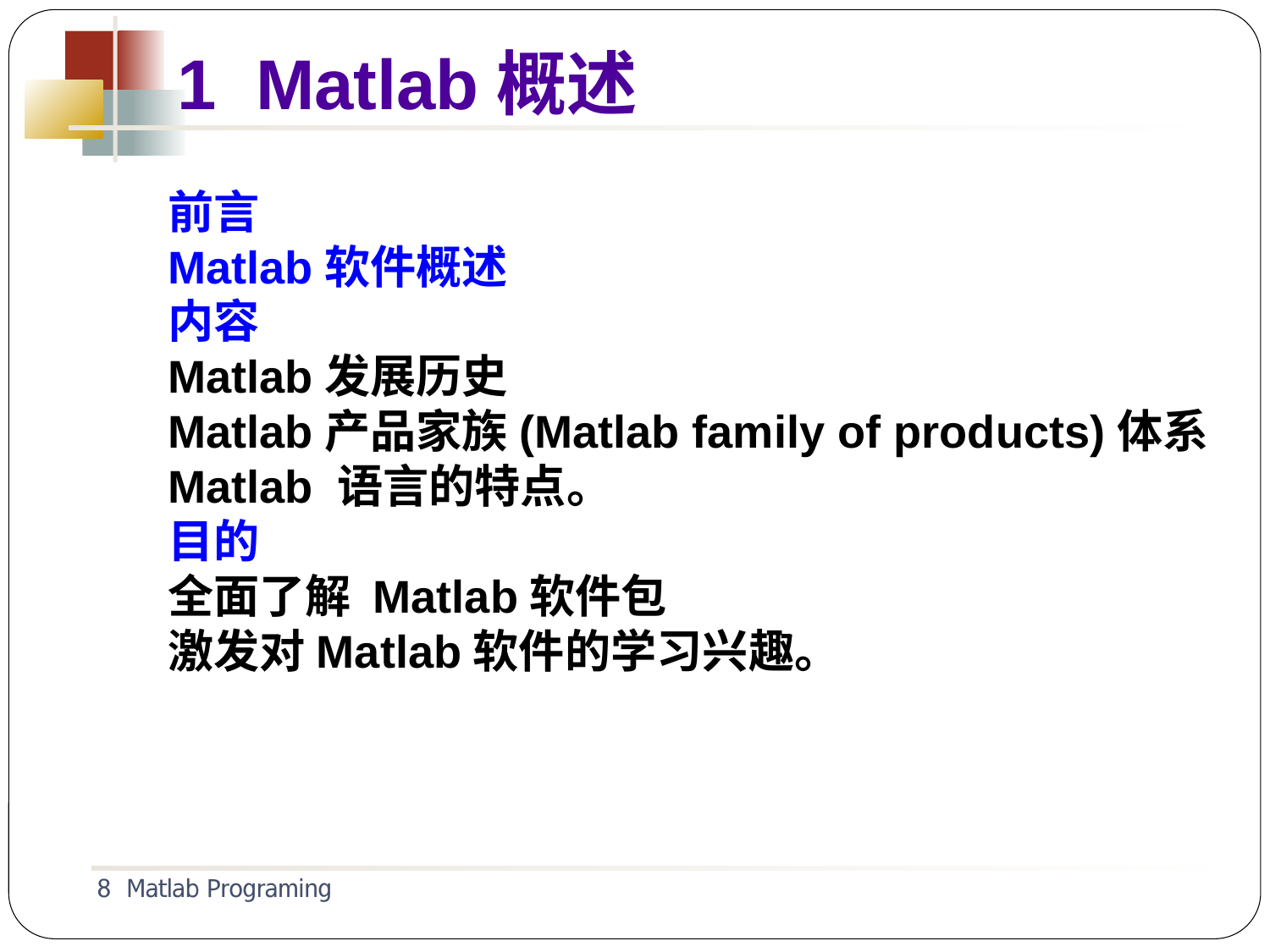

1  Matlab概述
前言
Matlab软件概述
内容
Matlab发展历史
Matlab产品家族(Matlab family of products)体系
Matlab 语言的特点。
目的
全面了解 Matlab软件包
激发对Matlab软件的学习兴趣。
8  Matlab Programing